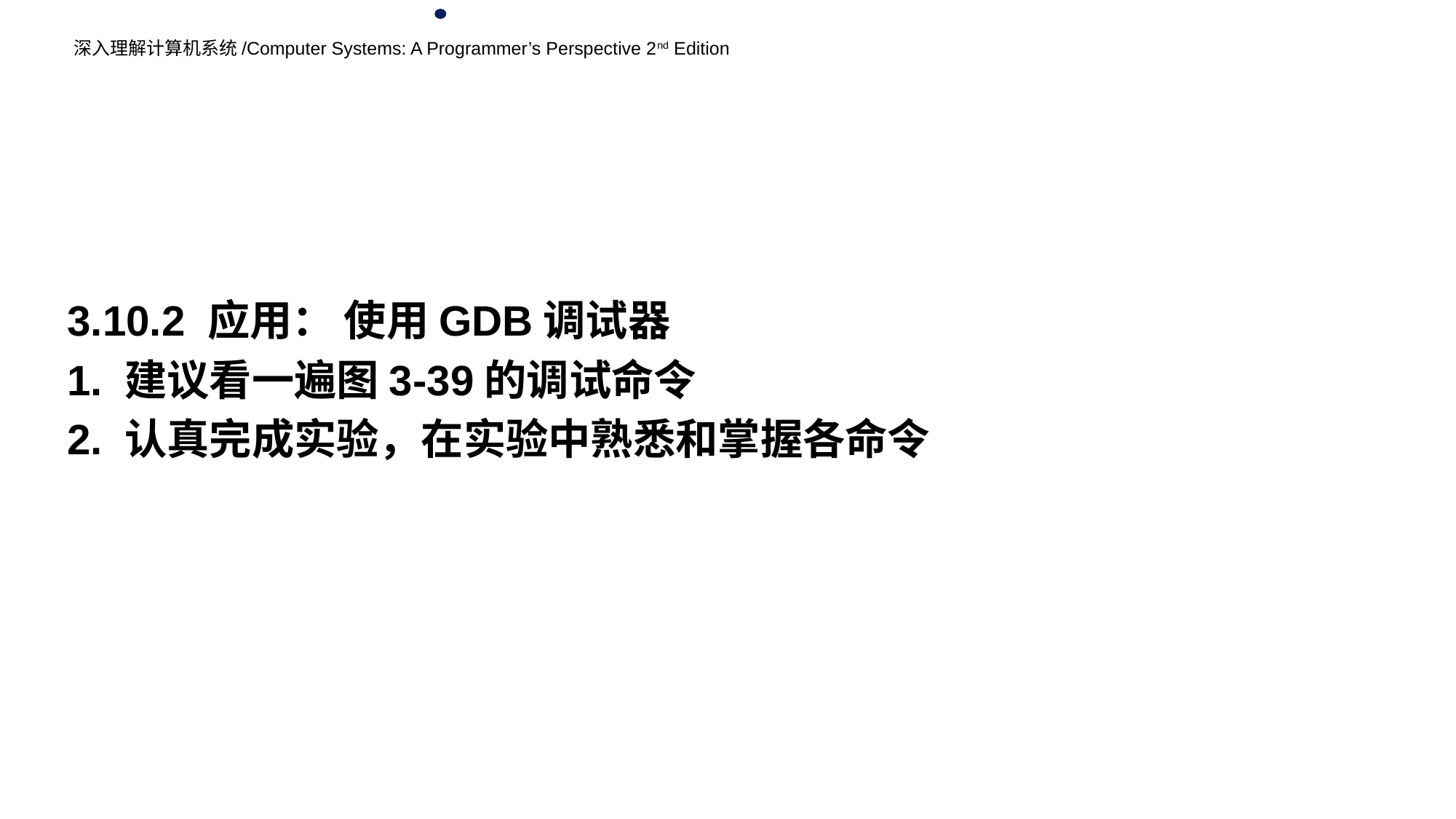

3.10.2 应用： 使用GDB调试器
1. 建议看一遍图3-39的调试命令
2. 认真完成实验，在实验中熟悉和掌握各命令